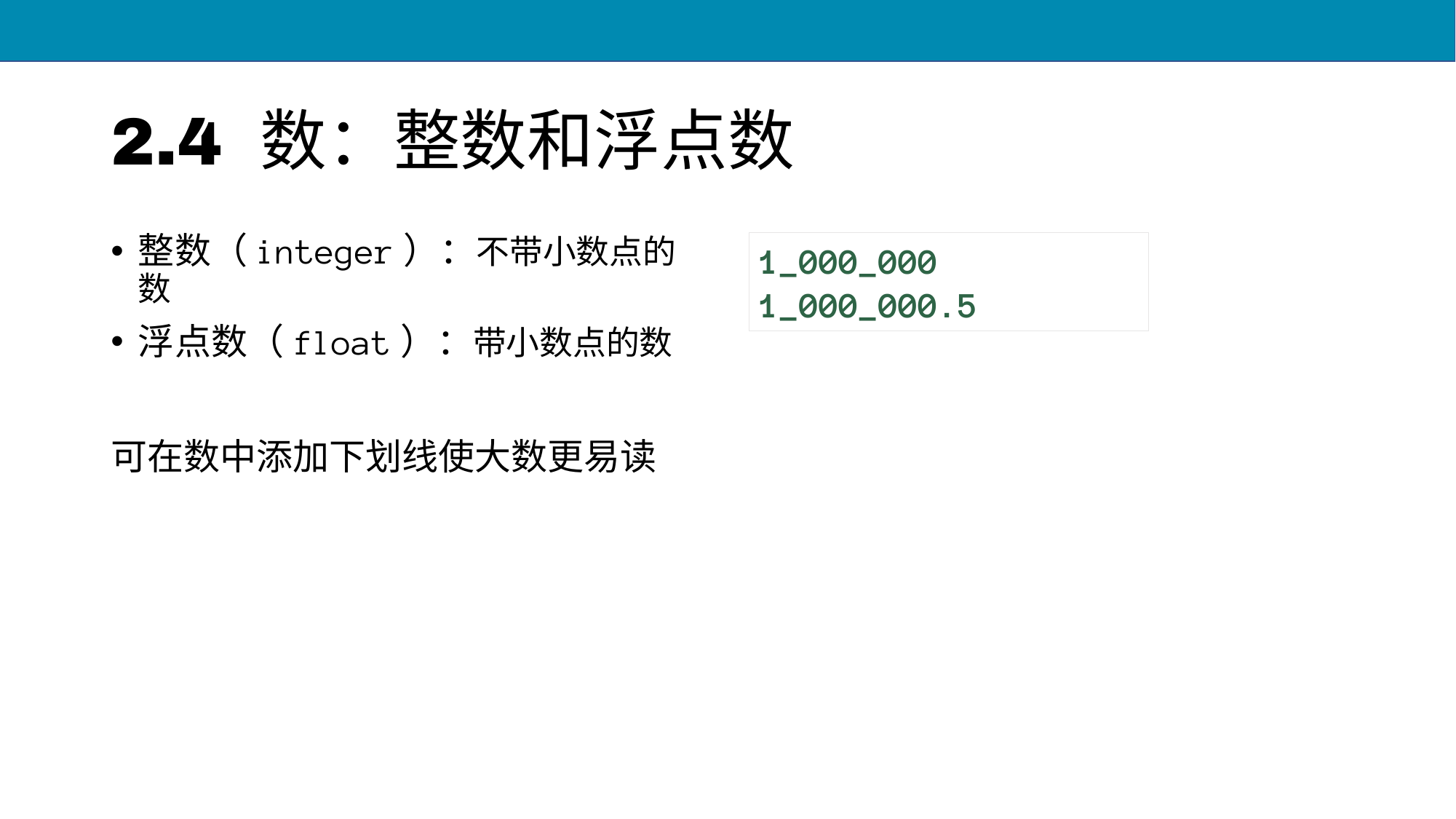

# 2.4 数：整数和浮点数
整数（integer）：不带小数点的数
浮点数（float）：带小数点的数

可在数中添加下划线使大数更易读

1_000_000
1_000_000.5